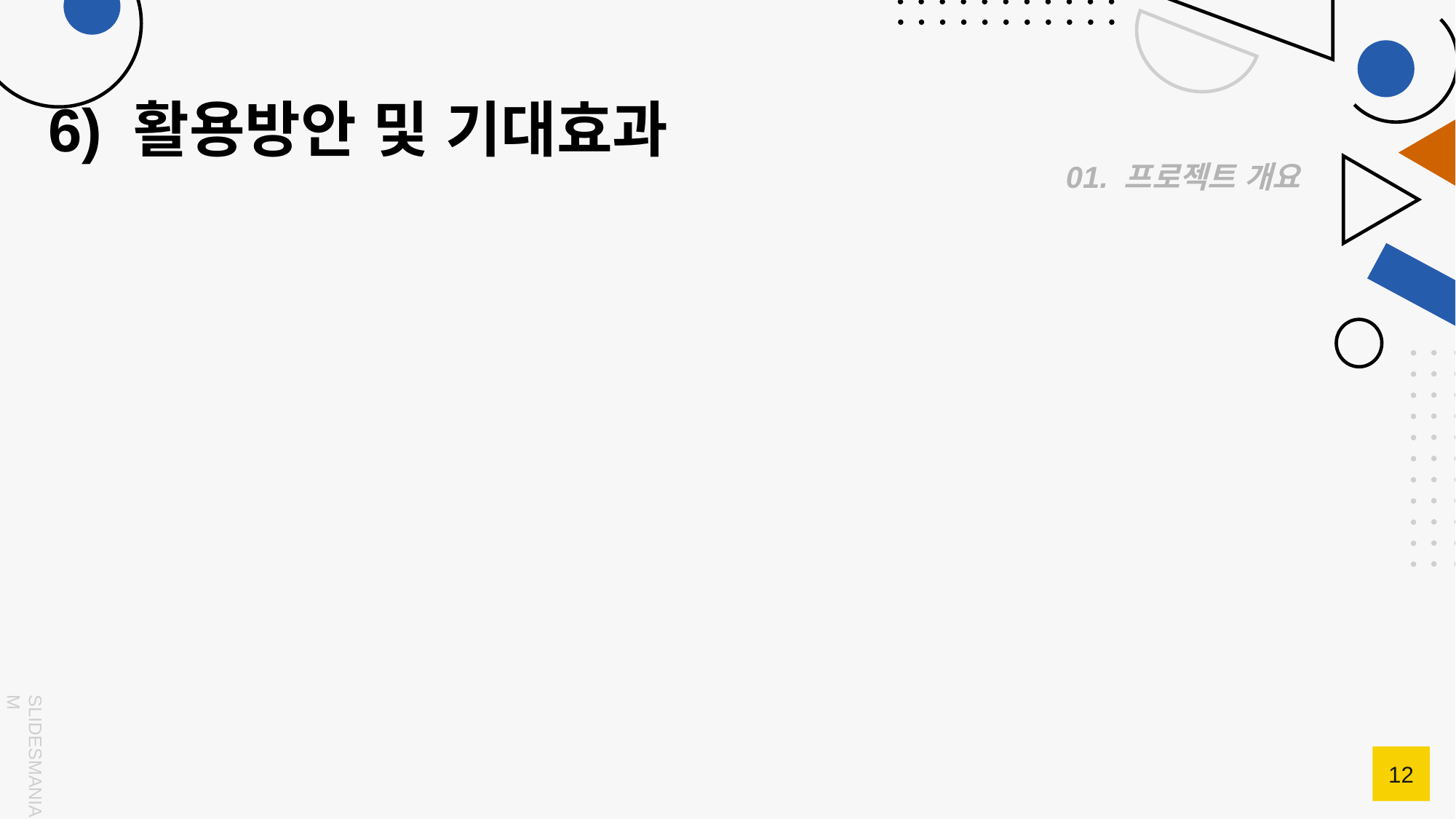

# 6) 활용방안 및 기대효과
01. 프로젝트 개요

12